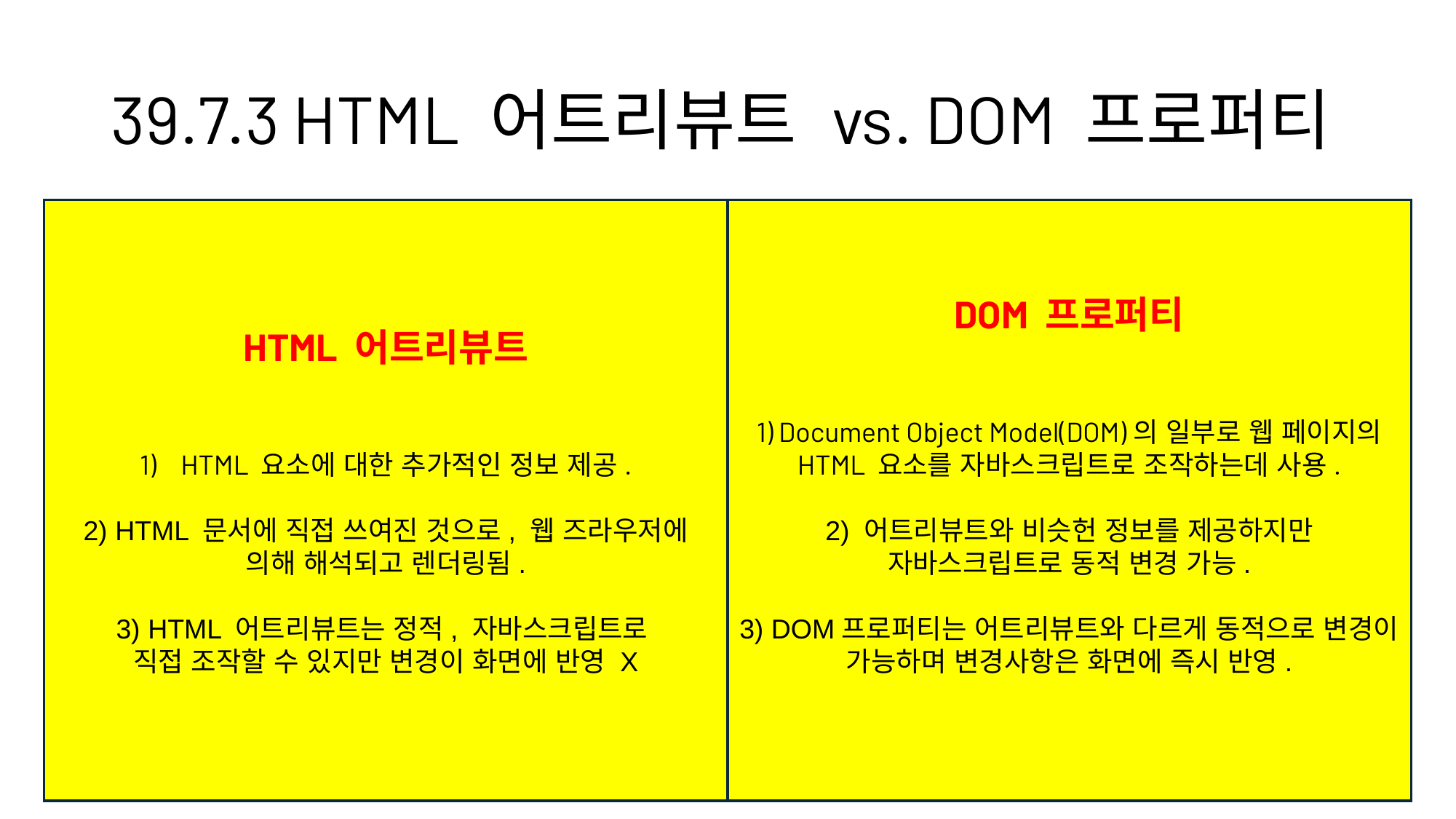

# 39.7.3 HTML 어트리뷰트 vs. DOM 프로퍼티
HTML 어트리뷰트

HTML 요소에 대한 추가적인 정보 제공.

2) HTML 문서에 직접 쓰여진 것으로, 웹 즈라우저에 의해 해석되고 렌더링됨.

3) HTML 어트리뷰트는 정적, 자바스크립트로
직접 조작할 수 있지만 변경이 화면에 반영 X
DOM 프로퍼티

1) Document Object Model(DOM)의 일부로 웹 페이지의 HTML 요소를 자바스크립트로 조작하는데 사용.

2) 어트리뷰트와 비슷헌 정보를 제공하지만 자바스크립트로 동적 변경 가능.

3) DOM프로퍼티는 어트리뷰트와 다르게 동적으로 변경이 가능하며 변경사항은 화면에 즉시 반영.